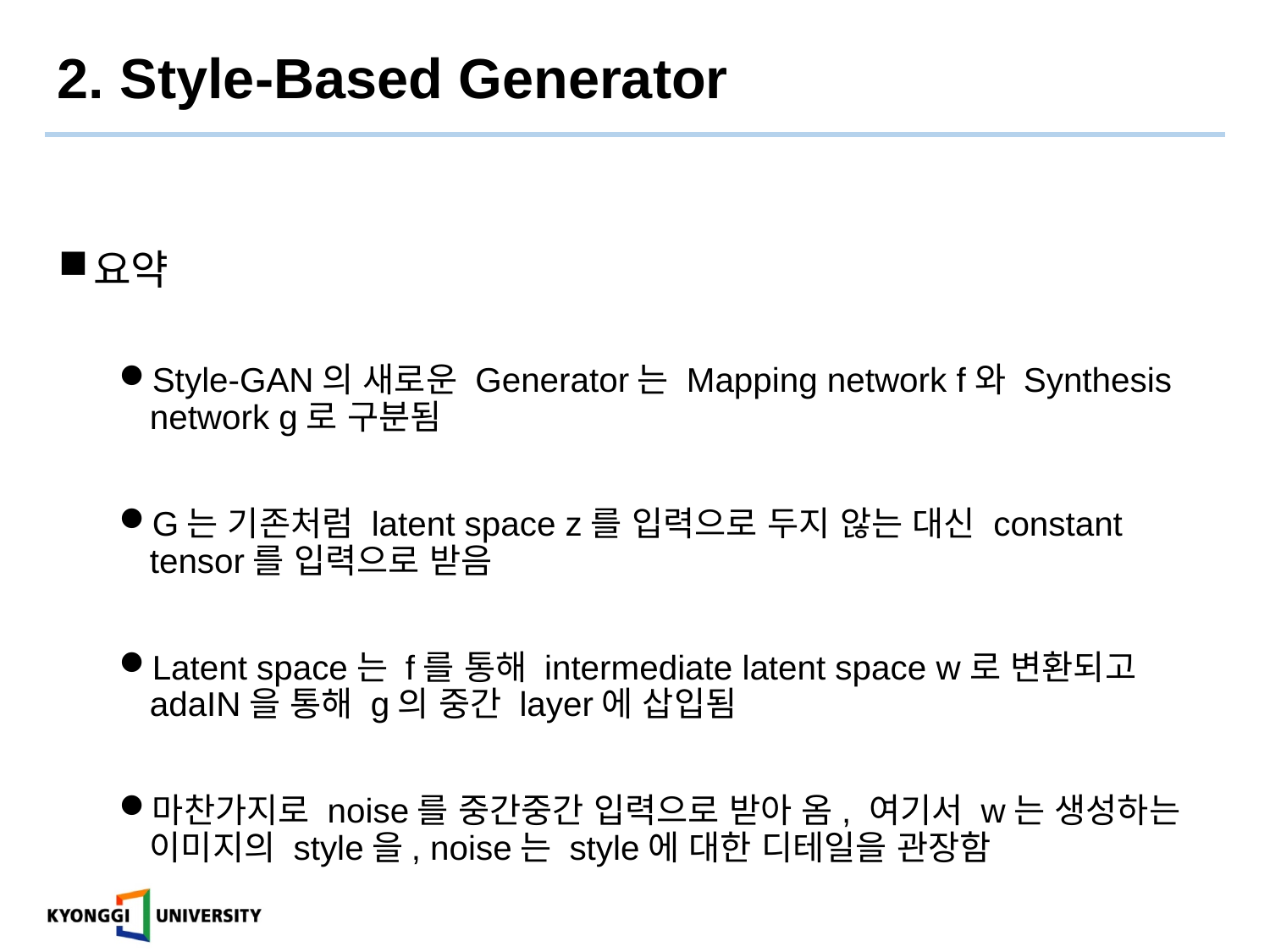

# 2. Style-Based Generator

요약

Style-GAN의 새로운 Generator는 Mapping network f와 Synthesis network g로 구분됨

G는 기존처럼 latent space z를 입력으로 두지 않는 대신 constant tensor를 입력으로 받음

Latent space는 f를 통해 intermediate latent space w로 변환되고 adaIN을 통해 g의 중간 layer에 삽입됨

마찬가지로 noise를 중간중간 입력으로 받아 옴, 여기서 w는 생성하는 이미지의 style을, noise는 style에 대한 디테일을 관장함